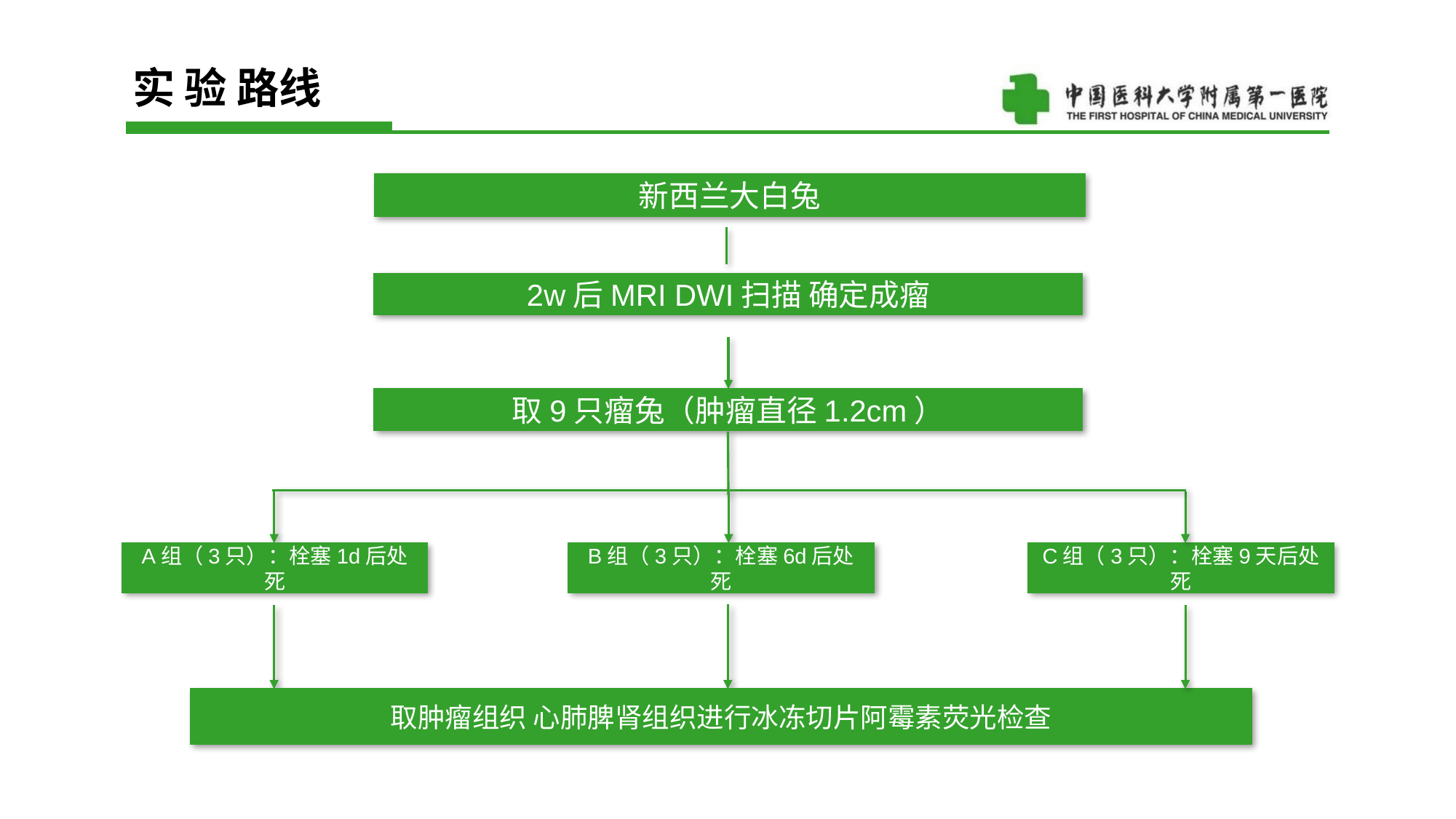

实 验 路线
新西兰大白兔
2w后MRI DWI扫描 确定成瘤
取9只瘤兔（肿瘤直径1.2cm）
A组（3只）：栓塞1d后处死
B组（3只）：栓塞6d后处死
C组（3只）：栓塞9天后处死
取肿瘤组织 心肺脾肾组织进行冰冻切片阿霉素荧光检查